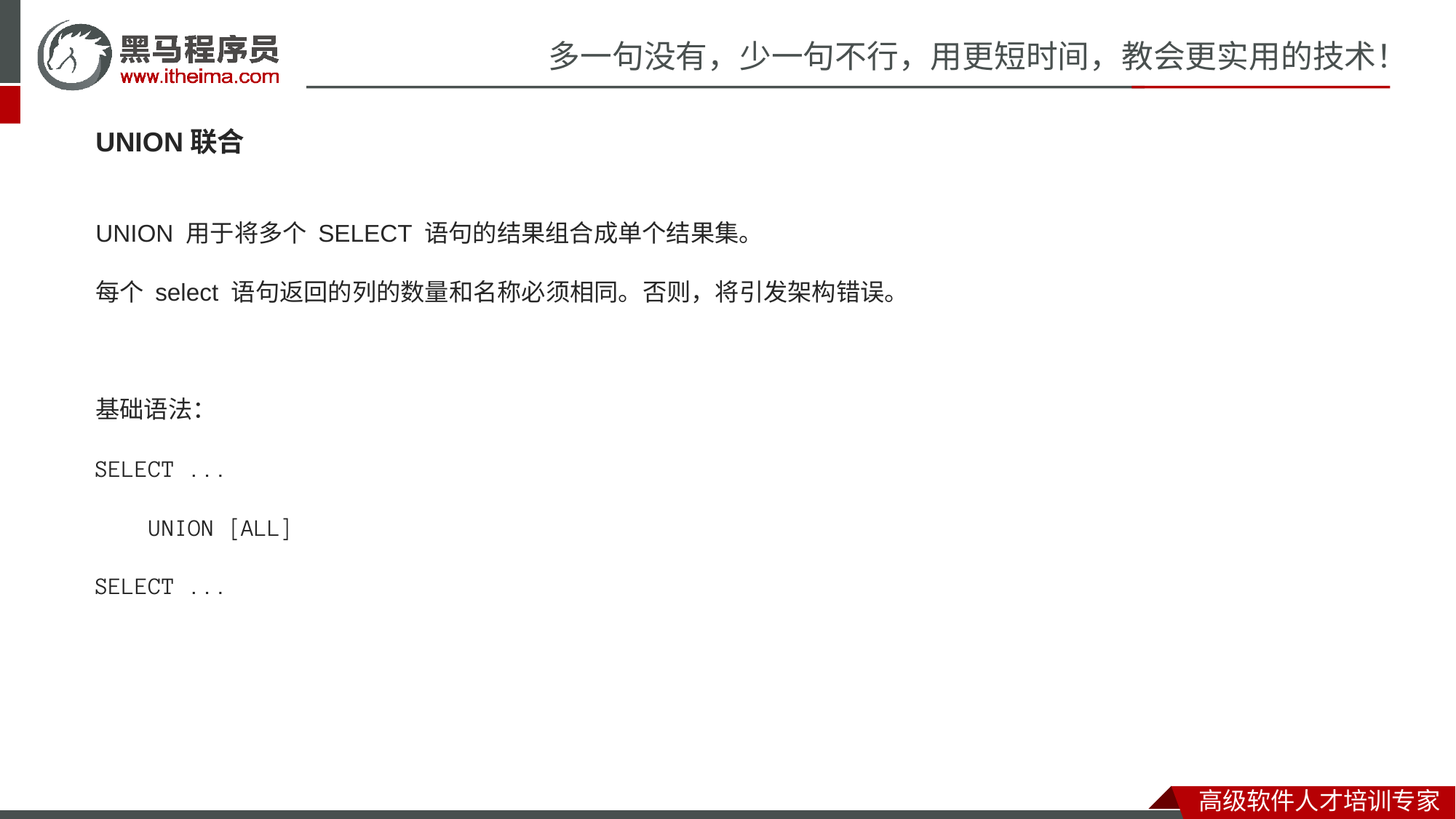

UNION联合
UNION 用于将多个 SELECT 语句的结果组合成单个结果集。
每个 select 语句返回的列的数量和名称必须相同。否则，将引发架构错误。

基础语法：
SELECT ...
    UNION [ALL]
SELECT ...